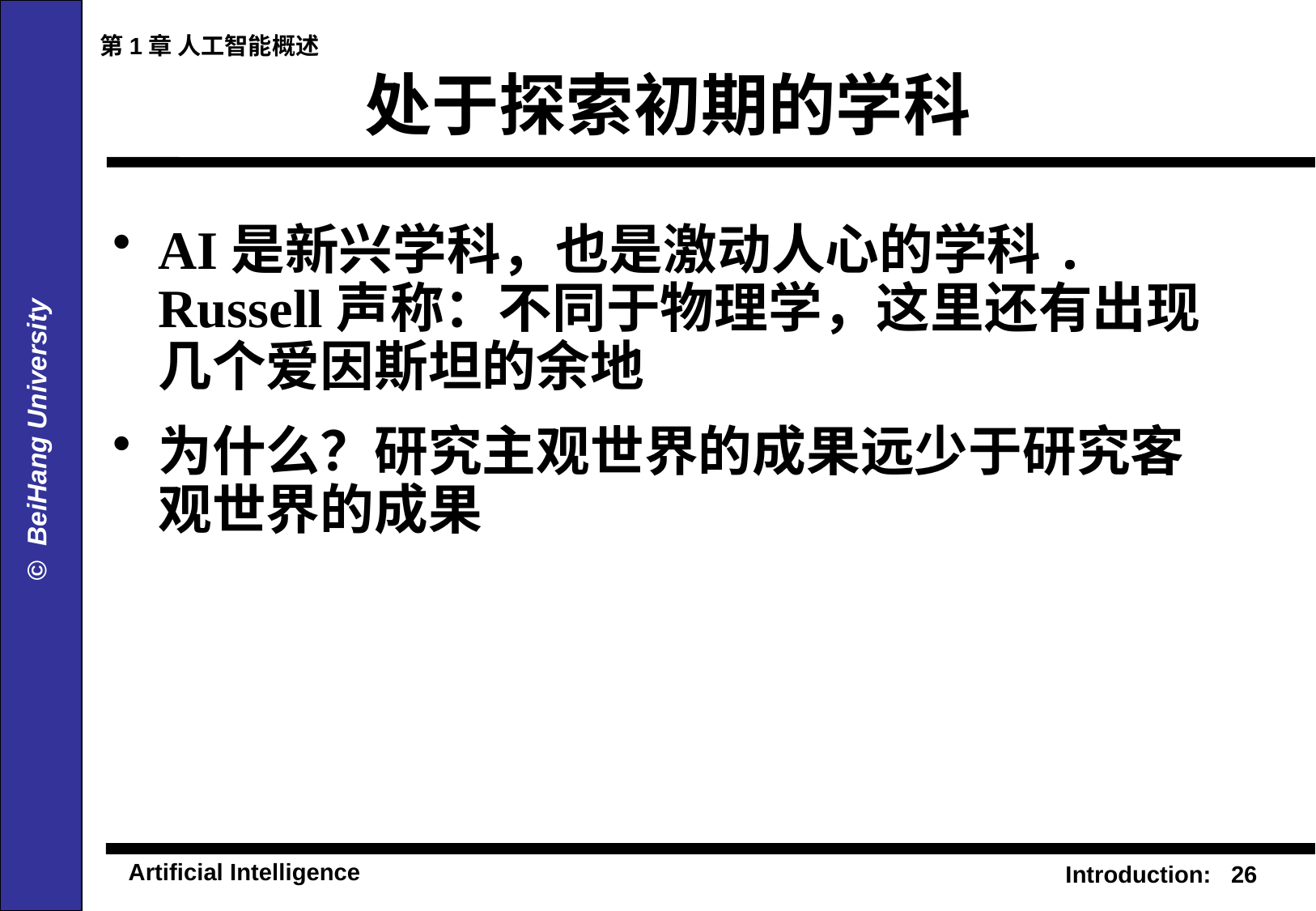

第1章 人工智能概述
# 处于探索初期的学科
AI是新兴学科，也是激动人心的学科.  Russell声称：不同于物理学，这里还有出现几个爱因斯坦的余地
为什么？研究主观世界的成果远少于研究客观世界的成果